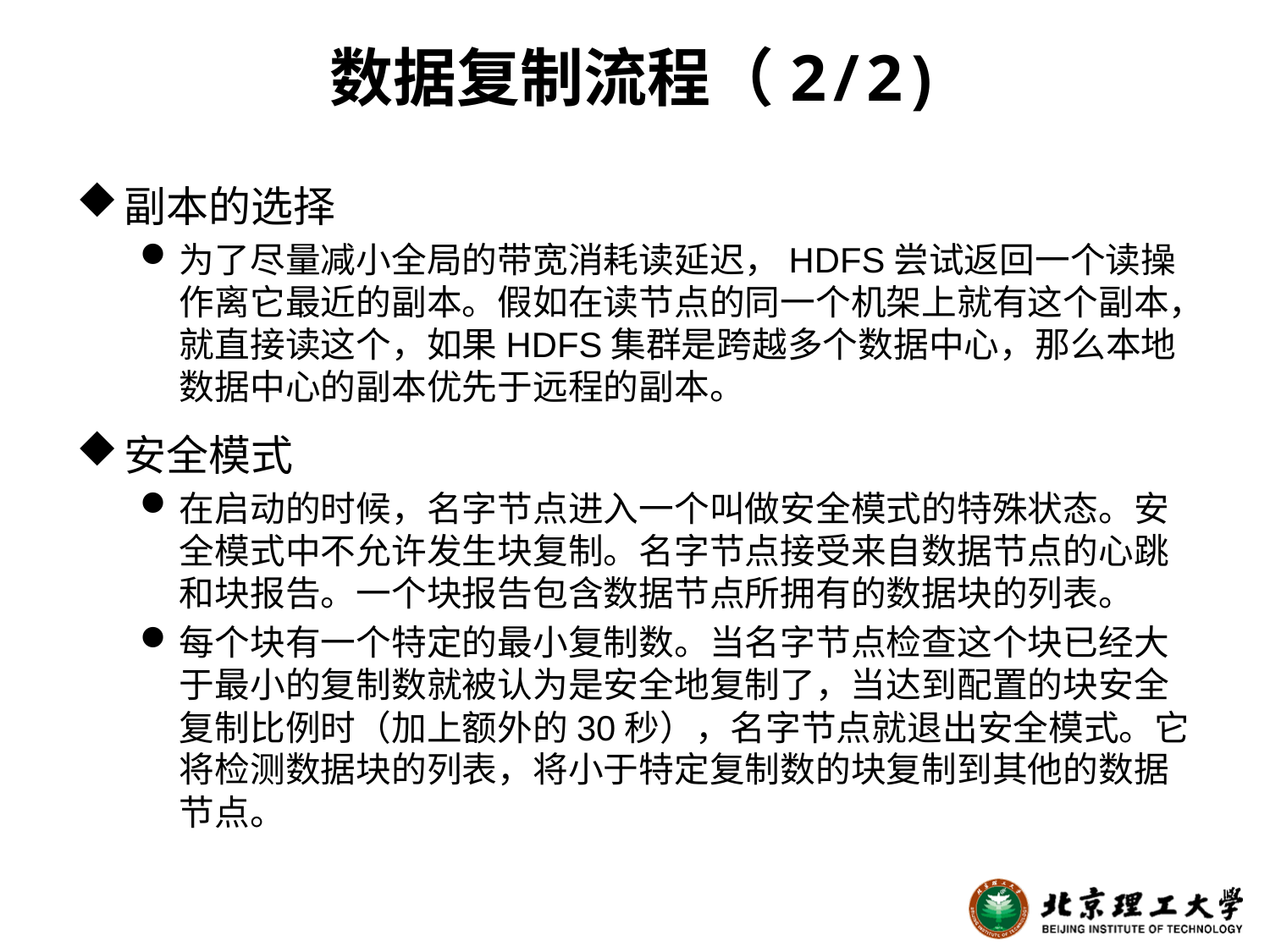

# 数据复制流程（2/2)
副本的选择
为了尽量减小全局的带宽消耗读延迟，HDFS尝试返回一个读操作离它最近的副本。假如在读节点的同一个机架上就有这个副本，就直接读这个，如果HDFS集群是跨越多个数据中心，那么本地数据中心的副本优先于远程的副本。
安全模式
在启动的时候，名字节点进入一个叫做安全模式的特殊状态。安全模式中不允许发生块复制。名字节点接受来自数据节点的心跳和块报告。一个块报告包含数据节点所拥有的数据块的列表。
每个块有一个特定的最小复制数。当名字节点检查这个块已经大于最小的复制数就被认为是安全地复制了，当达到配置的块安全复制比例时（加上额外的30秒），名字节点就退出安全模式。它将检测数据块的列表，将小于特定复制数的块复制到其他的数据节点。